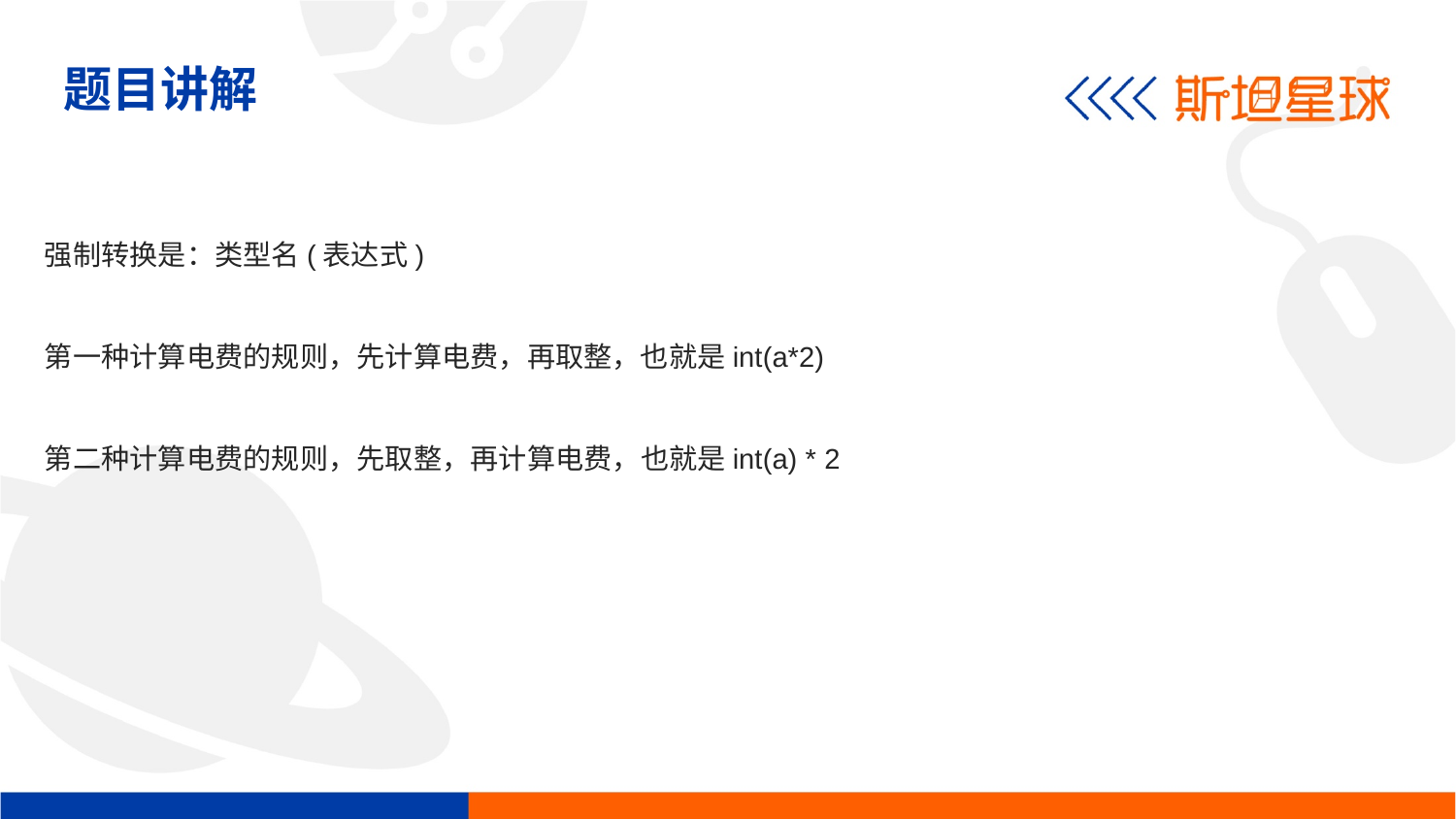

题目讲解
强制转换是：类型名(表达式)

第一种计算电费的规则，先计算电费，再取整，也就是int(a*2)

第二种计算电费的规则，先取整，再计算电费，也就是int(a) * 2